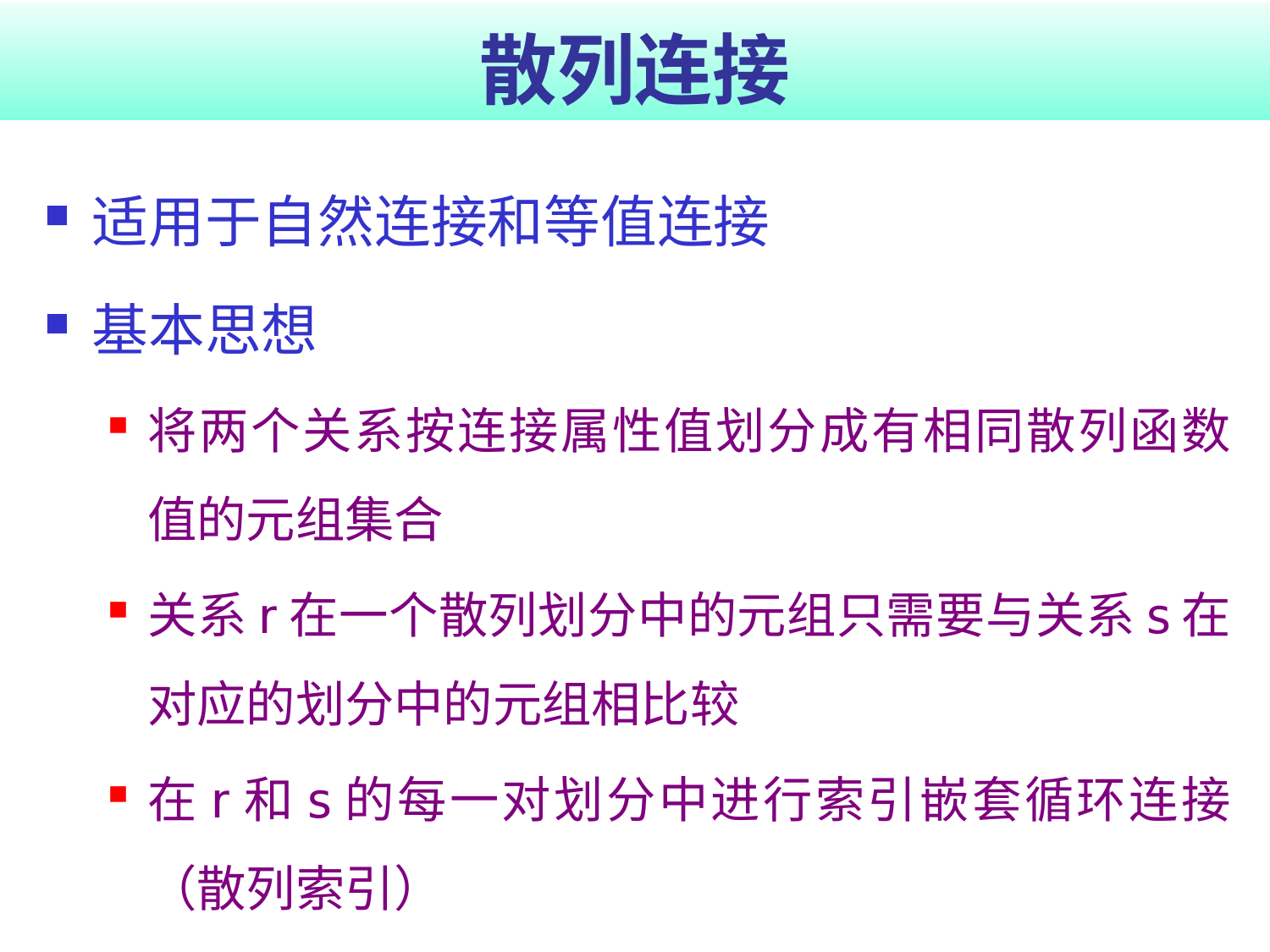

# 散列连接
适用于自然连接和等值连接
基本思想
将两个关系按连接属性值划分成有相同散列函数值的元组集合
关系r在一个散列划分中的元组只需要与关系s在对应的划分中的元组相比较
在r和s的每一对划分中进行索引嵌套循环连接（散列索引）